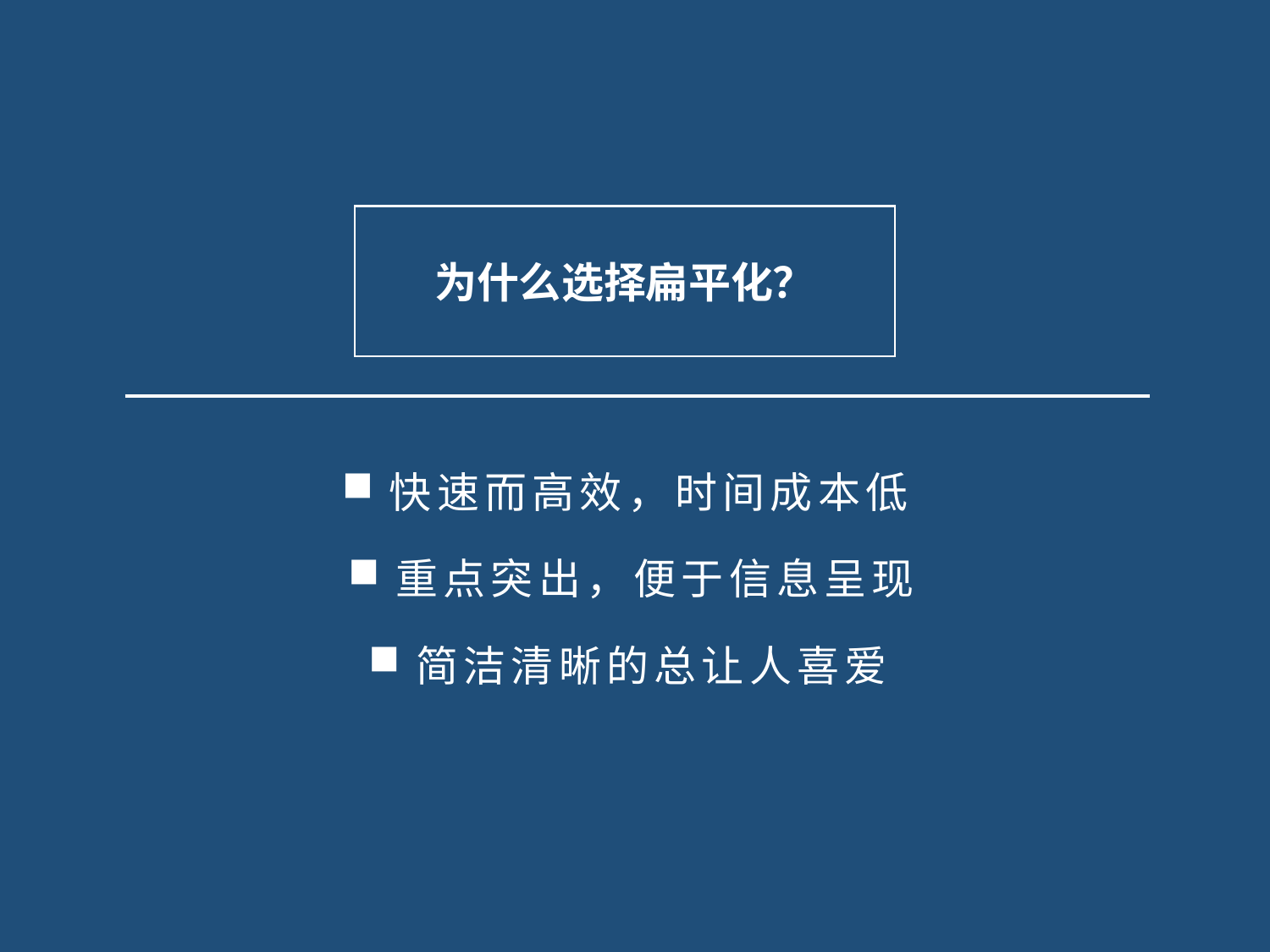

为什么选择扁平化？
快速而高效，时间成本低
重点突出，便于信息呈现
简洁清晰的总让人喜爱